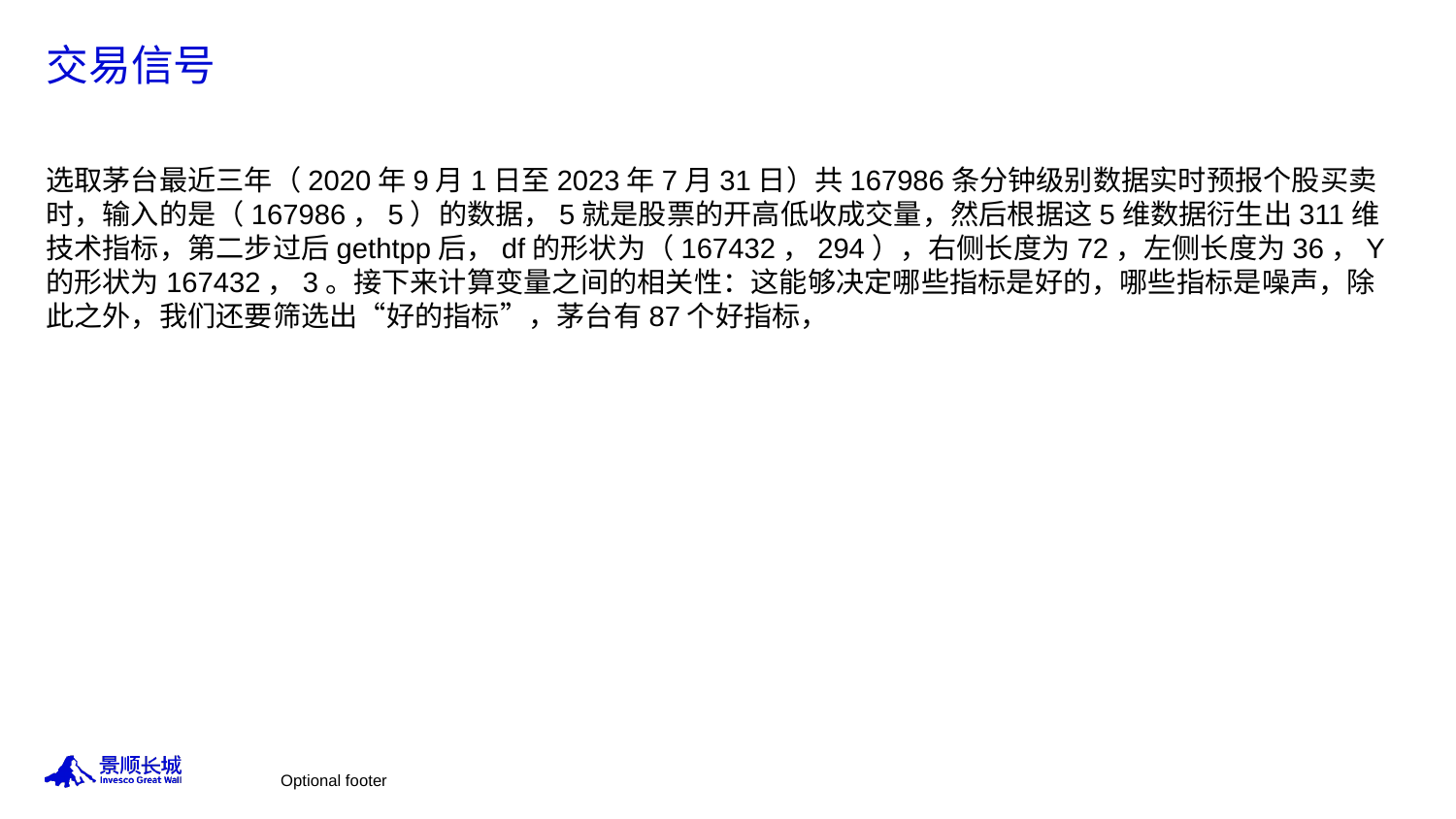

# 交易信号
选取茅台最近三年（2020年9月1日至2023年7月31日）共167986条分钟级别数据实时预报个股买卖时，输入的是（167986，5）的数据，5就是股票的开高低收成交量，然后根据这5维数据衍生出311维技术指标，第二步过后gethtpp后，df的形状为（167432，294），右侧长度为72，左侧长度为36，Y的形状为167432，3。接下来计算变量之间的相关性：这能够决定哪些指标是好的，哪些指标是噪声，除此之外，我们还要筛选出“好的指标”，茅台有87个好指标，

Optional footer
11